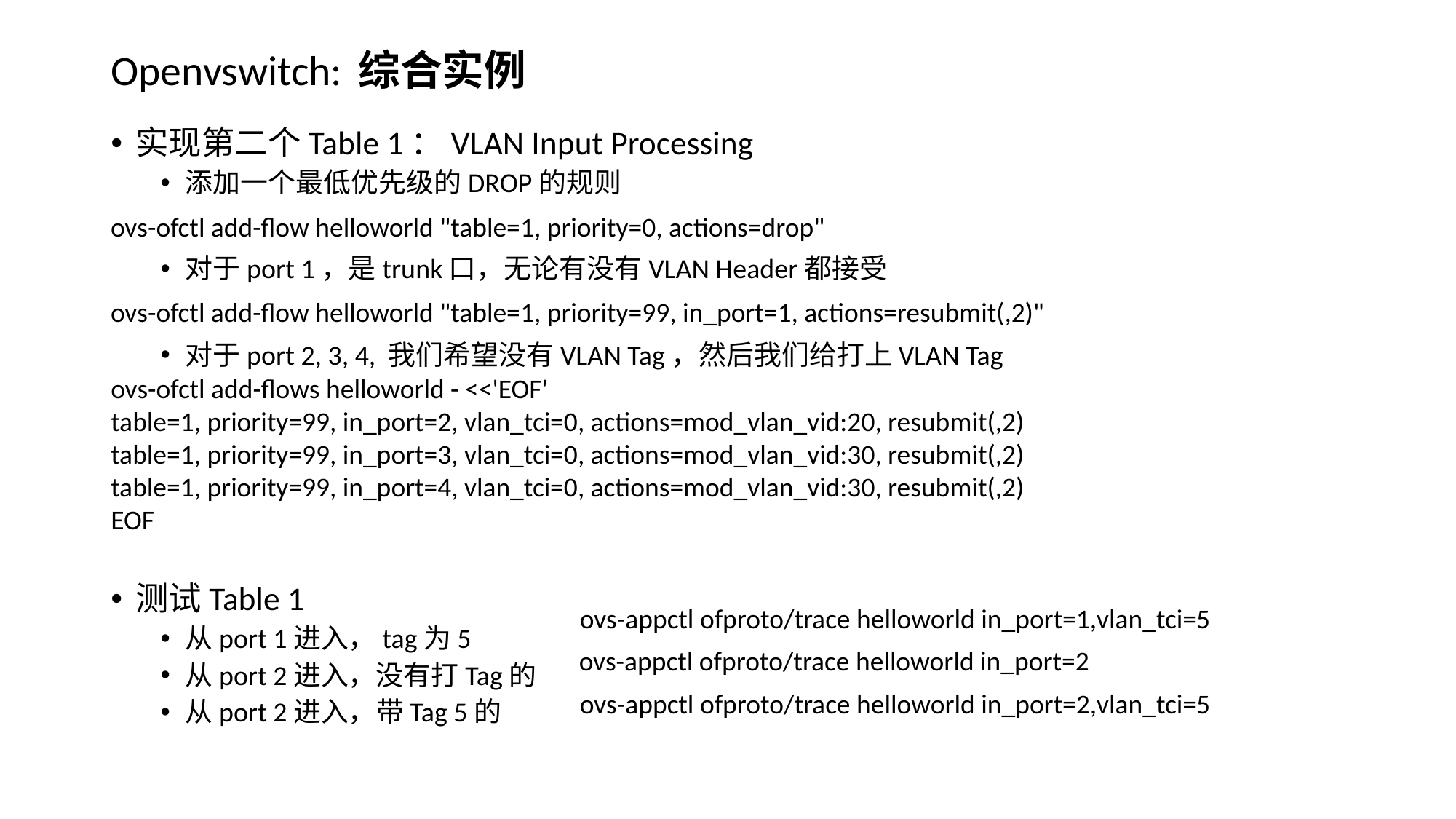

# Openvswitch: 综合实例
实现第二个Table 1：VLAN Input Processing
添加一个最低优先级的DROP的规则

对于port 1，是trunk口，无论有没有VLAN Header都接受

对于port 2, 3, 4, 我们希望没有VLAN Tag，然后我们给打上VLAN Tag

测试Table 1
从port 1进入，tag为5
从port 2进入，没有打Tag的
从port 2进入，带Tag 5的
ovs-ofctl add-flow helloworld "table=1, priority=0, actions=drop"
ovs-ofctl add-flow helloworld "table=1, priority=99, in_port=1, actions=resubmit(,2)"
ovs-ofctl add-flows helloworld - <<'EOF'
table=1, priority=99, in_port=2, vlan_tci=0, actions=mod_vlan_vid:20, resubmit(,2)
table=1, priority=99, in_port=3, vlan_tci=0, actions=mod_vlan_vid:30, resubmit(,2)
table=1, priority=99, in_port=4, vlan_tci=0, actions=mod_vlan_vid:30, resubmit(,2)
EOF
ovs-appctl ofproto/trace helloworld in_port=1,vlan_tci=5
ovs-appctl ofproto/trace helloworld in_port=2
ovs-appctl ofproto/trace helloworld in_port=2,vlan_tci=5